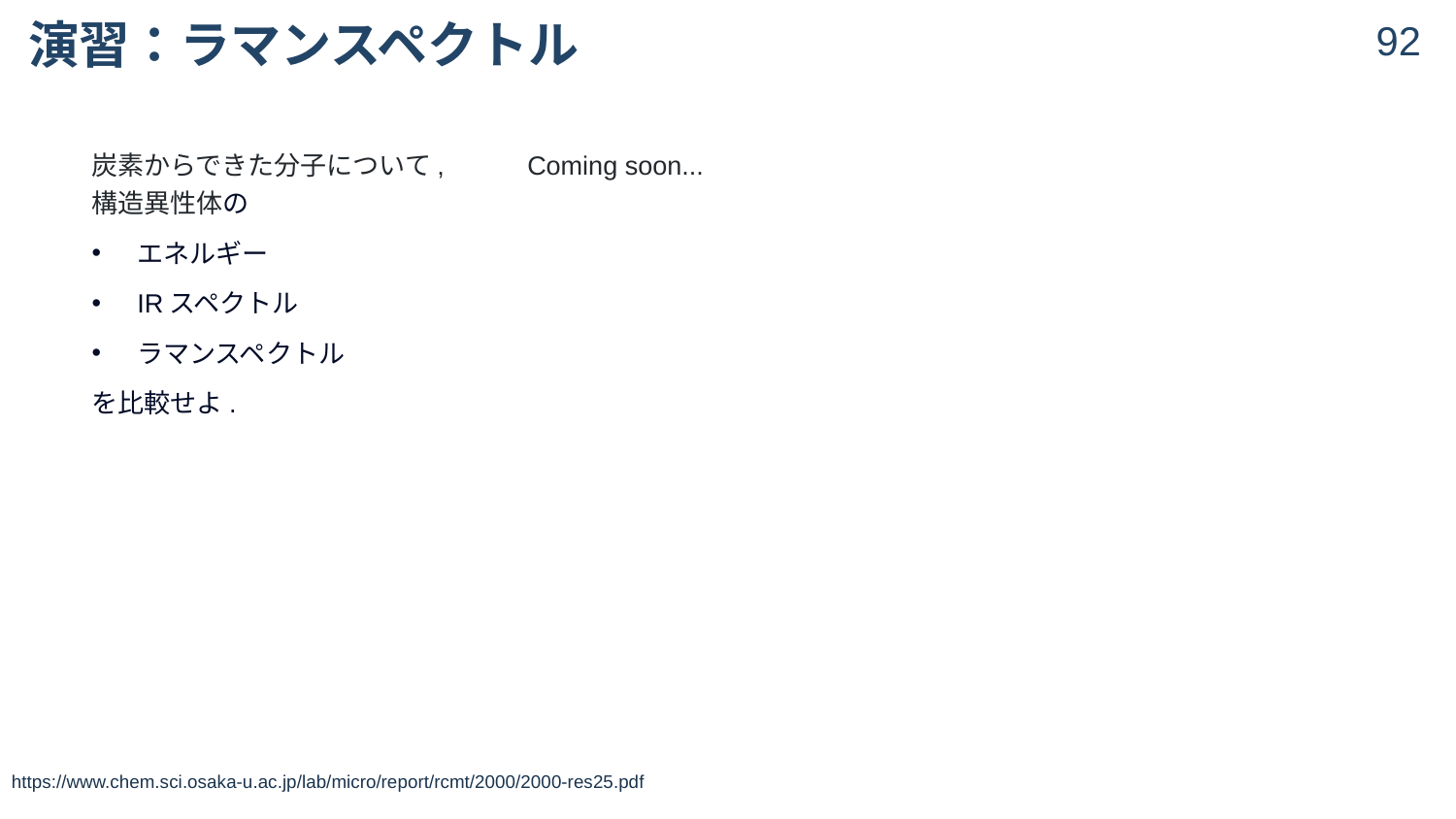

# 演習：ラマンスペクトル
92
炭素からできた分子について,
構造異性体の
エネルギー
IRスペクトル
ラマンスペクトル
を比較せよ.

Coming soon...

https://www.chem.sci.osaka-u.ac.jp/lab/micro/report/rcmt/2000/2000-res25.pdf
© 2024 Shuhei Ohno